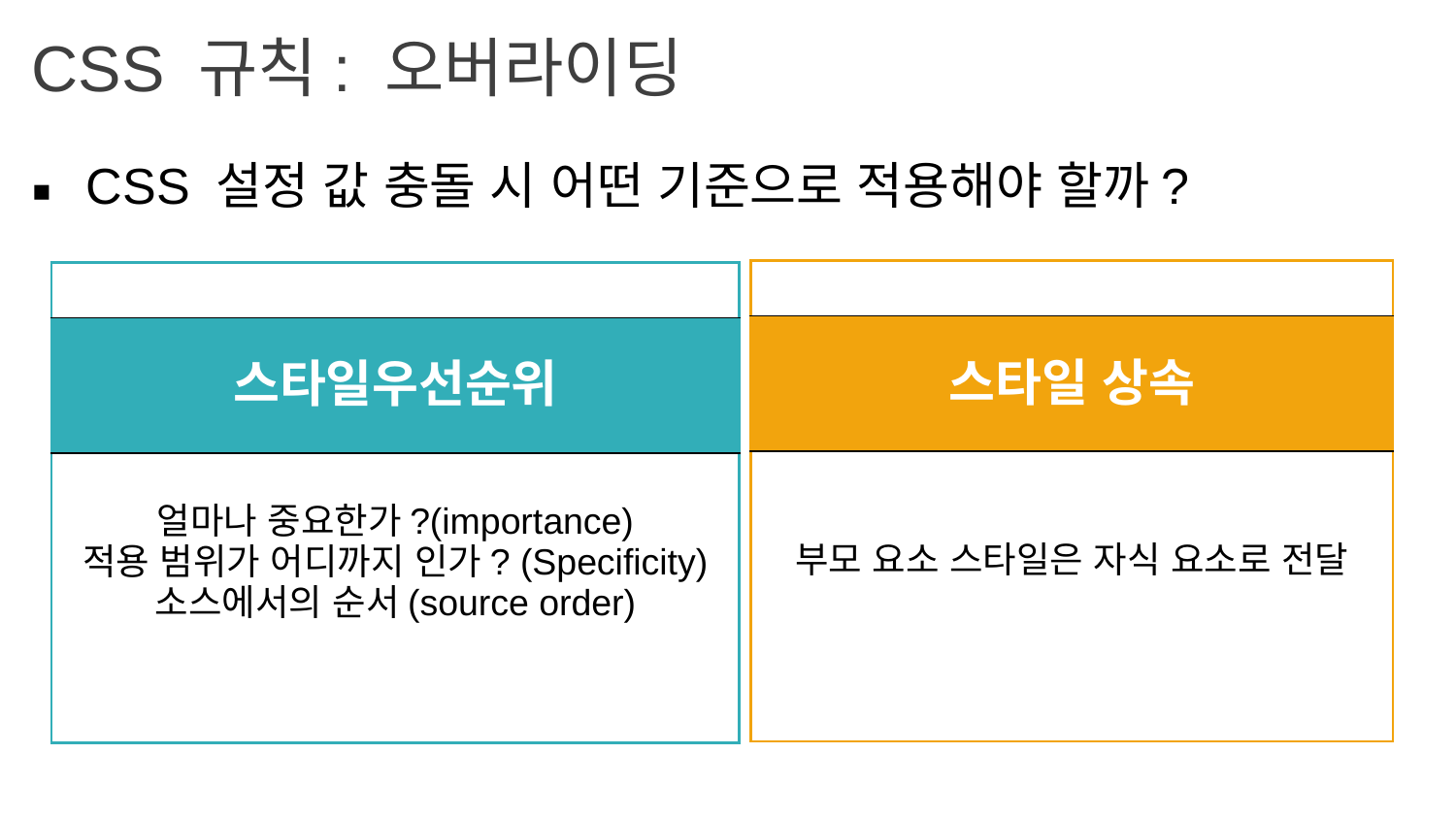

CSS 규칙: 오버라이딩
CSS 설정 값 충돌 시 어떤 기준으로 적용해야 할까?
|  |
| --- |
| 스타일 상속 |
| 부모 요소 스타일은 자식 요소로 전달 |
|  |
| --- |
| 스타일우선순위 |
| 얼마나 중요한가?(importance) 적용 범위가 어디까지 인가? (Specificity) 소스에서의 순서(source order) |